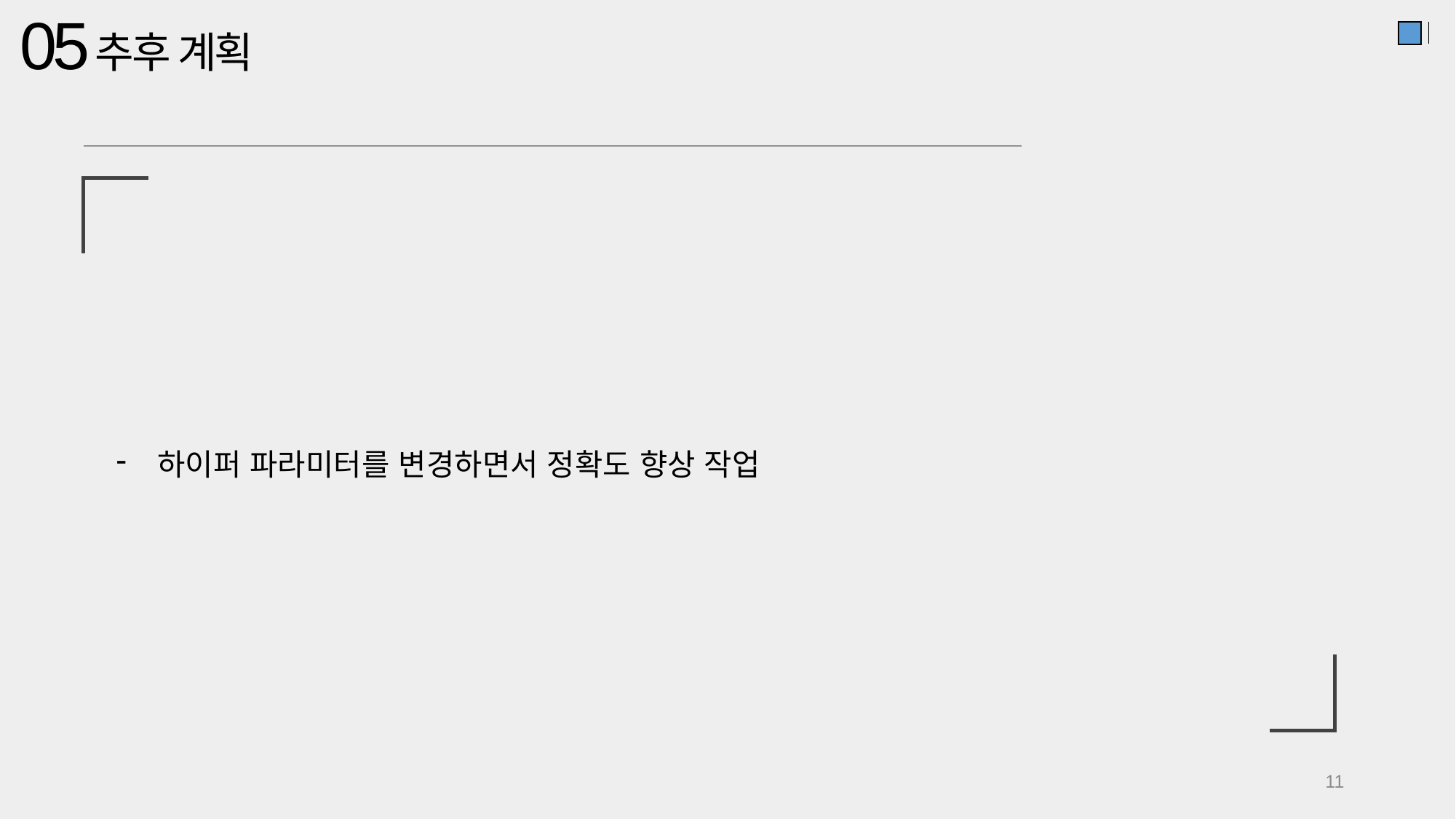

05
추후 계획

하이퍼 파라미터를 변경하면서 정확도 향상 작업

11